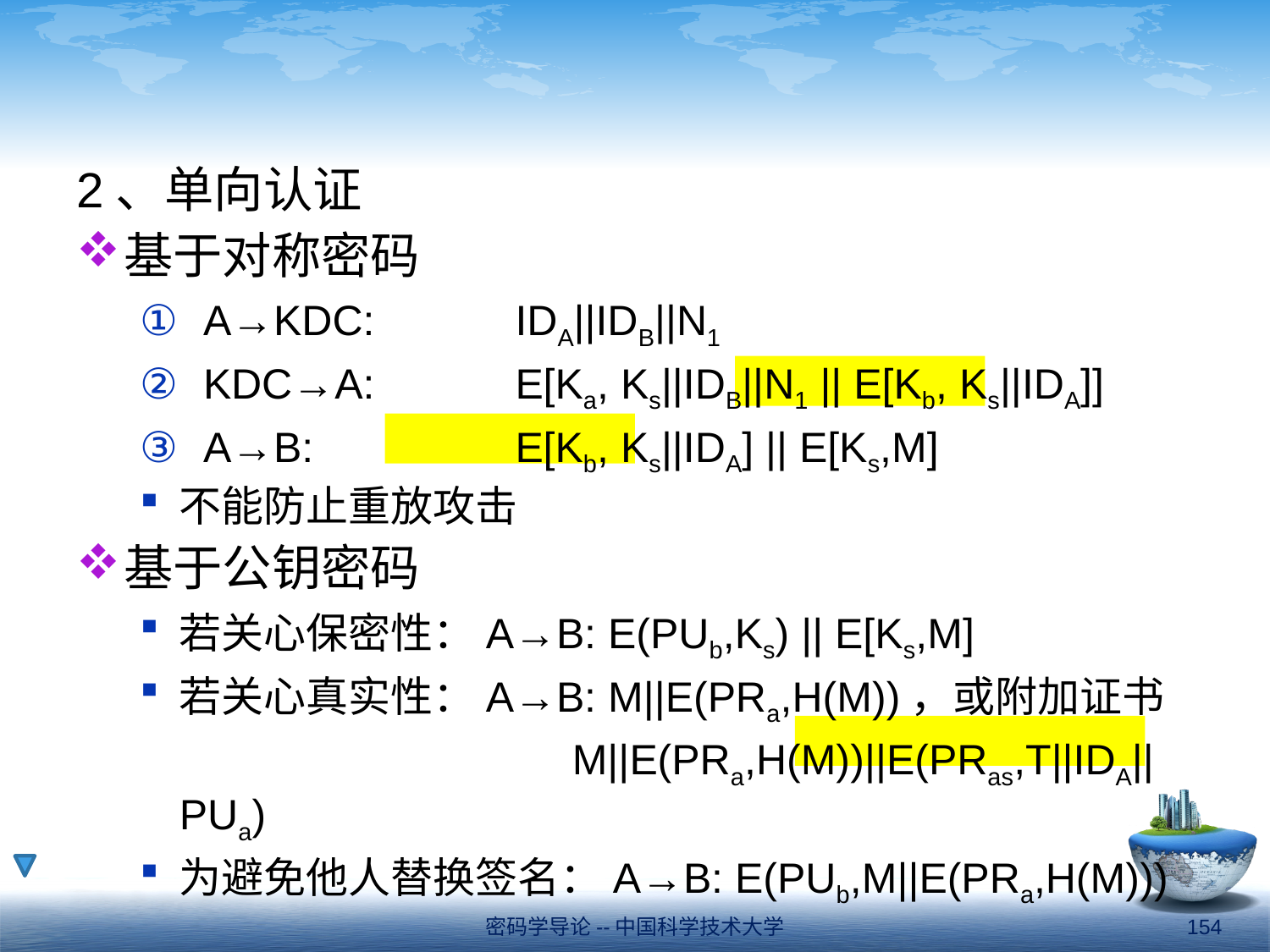

#
2、单向认证
基于对称密码
A→KDC:	IDA||IDB||N1
KDC→A:	E[Ka, Ks||IDB||N1 || E[Kb, Ks||IDA]]
A→B:	E[Kb, Ks||IDA] || E[Ks,M]
不能防止重放攻击
基于公钥密码
若关心保密性：A→B: E(PUb,Ks) || E[Ks,M]
若关心真实性：A→B: M||E(PRa,H(M))，或附加证书
				 M||E(PRa,H(M))||E(PRas,T||IDA||PUa)
为避免他人替换签名：A→B: E(PUb,M||E(PRa,H(M)))

密码学导论--中国科学技术大学
154